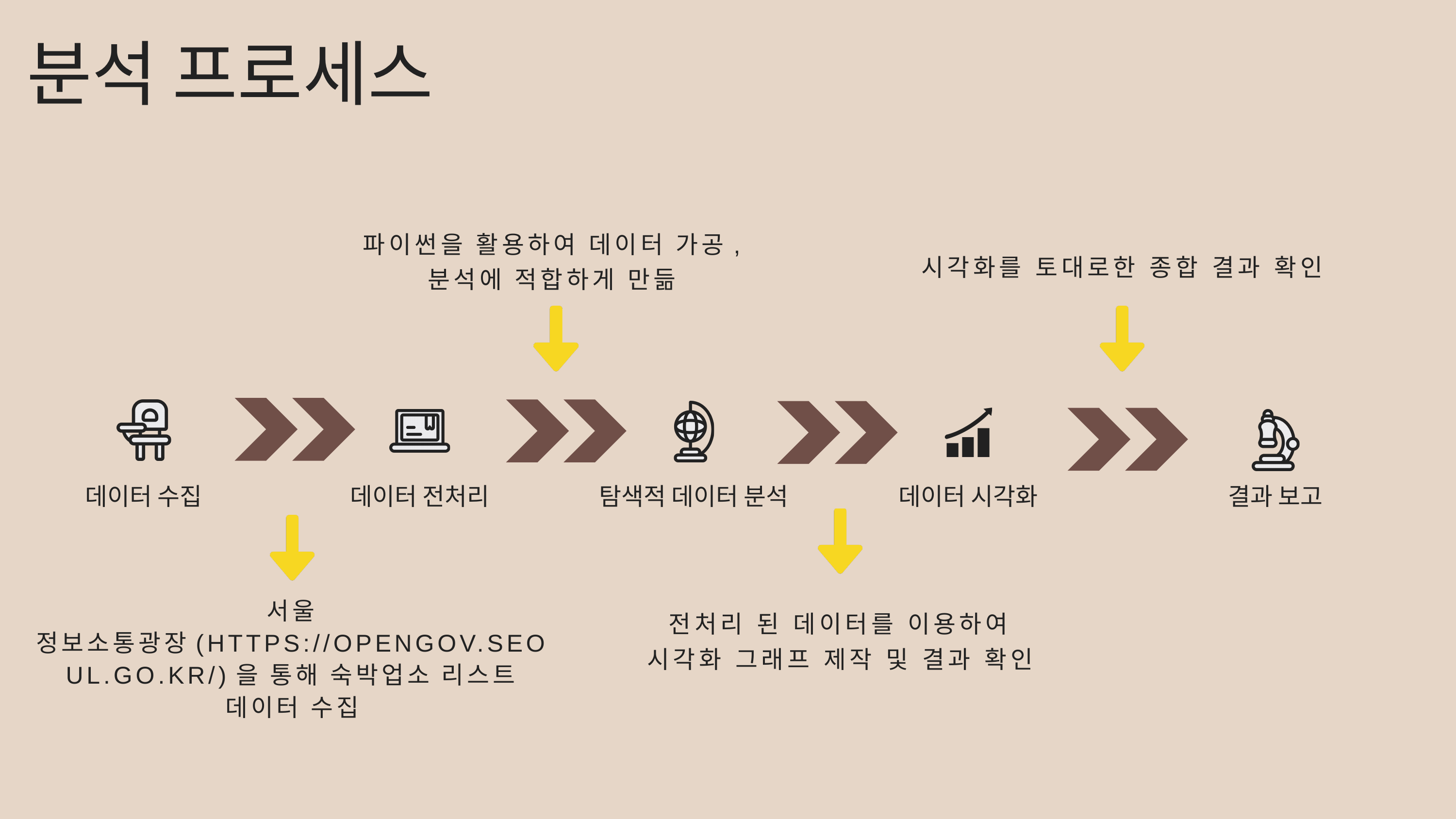

분석 프로세스
파이썬을 활용하여 데이터 가공,
분석에 적합하게 만듦
시각화를 토대로한 종합 결과 확인

데이터 수집
데이터 전처리
탐색적 데이터 분석
데이터 시각화
결과 보고

서울 정보소통광장(HTTPS://OPENGOV.SEOUL.GO.KR/)을 통해 숙박업소 리스트 데이터 수집
전처리 된 데이터를 이용하여 시각화 그래프 제작 및 결과 확인